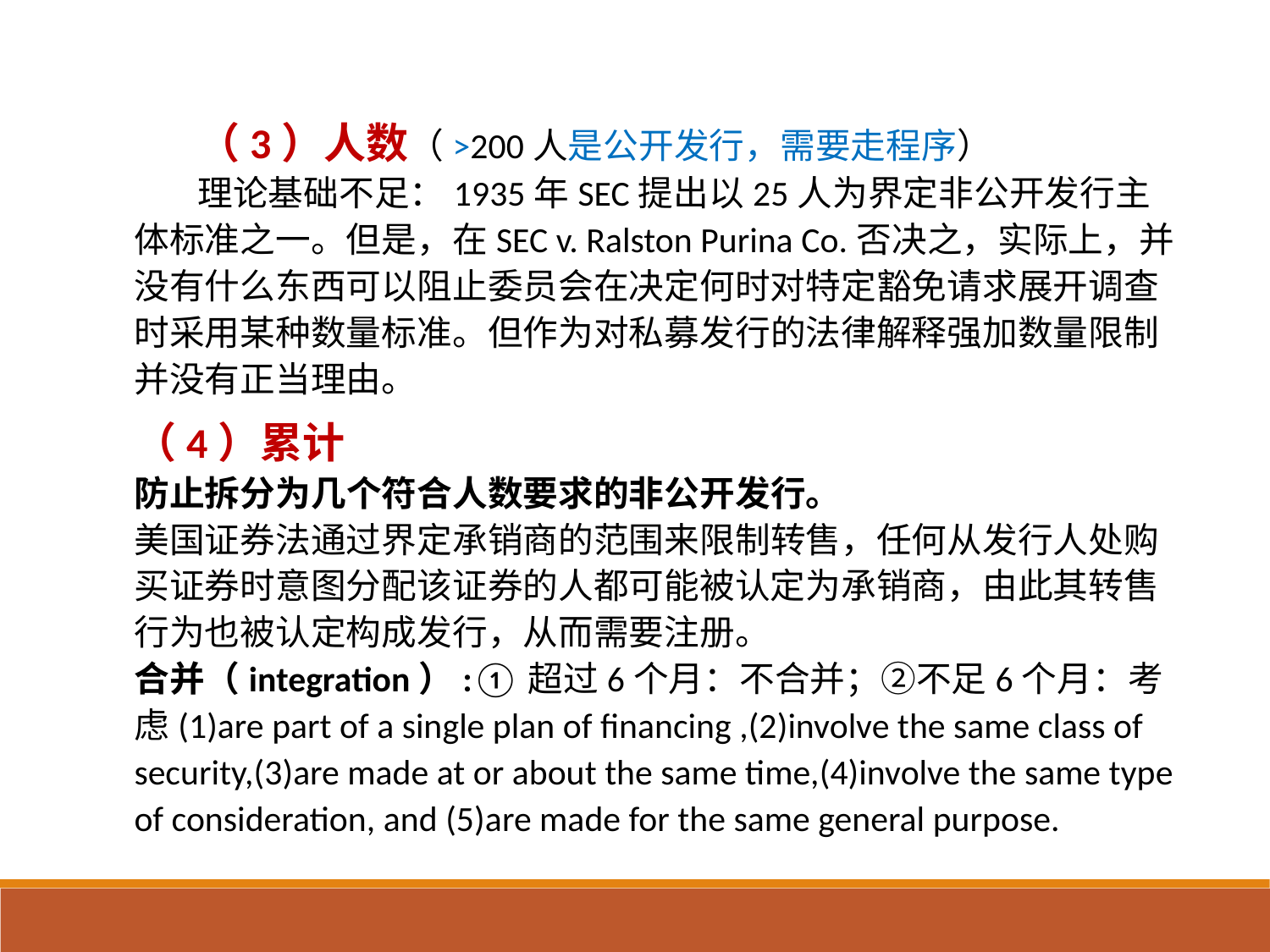

（3）人数（>200人是公开发行，需要走程序）
理论基础不足：1935年SEC提出以25人为界定非公开发行主体标准之一。但是，在SEC v. Ralston Purina Co.否决之，实际上，并没有什么东西可以阻止委员会在决定何时对特定豁免请求展开调查时采用某种数量标准。但作为对私募发行的法律解释强加数量限制并没有正当理由。

（4）累计
防止拆分为几个符合人数要求的非公开发行。
美国证券法通过界定承销商的范围来限制转售，任何从发行人处购买证券时意图分配该证券的人都可能被认定为承销商，由此其转售行为也被认定构成发行，从而需要注册。
合并（integration）:①超过6个月：不合并；②不足6个月：考虑(1)are part of a single plan of financing ,(2)involve the same class of security,(3)are made at or about the same time,(4)involve the same type of consideration, and (5)are made for the same general purpose.